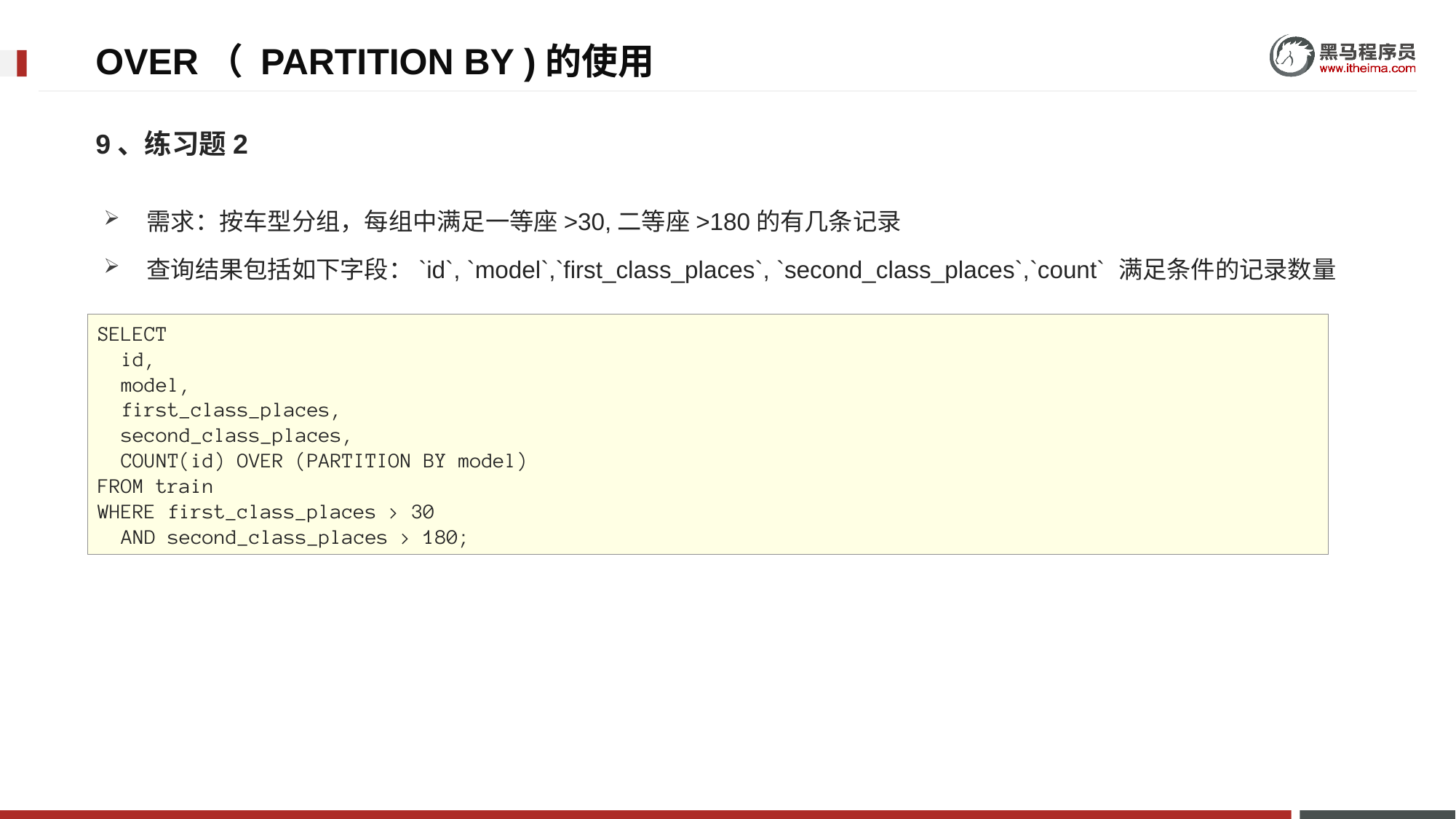

# OVER（ PARTITION BY )的使用
9、练习题2
需求：按车型分组，每组中满足一等座>30,二等座>180的有几条记录
查询结果包括如下字段：`id`, `model`,`first_class_places`, `second_class_places`,`count` 满足条件的记录数量
SELECT
  id,
  model,
  first_class_places,
  second_class_places,
  COUNT(id) OVER (PARTITION BY model)
FROM train
WHERE first_class_places > 30
  AND second_class_places > 180;